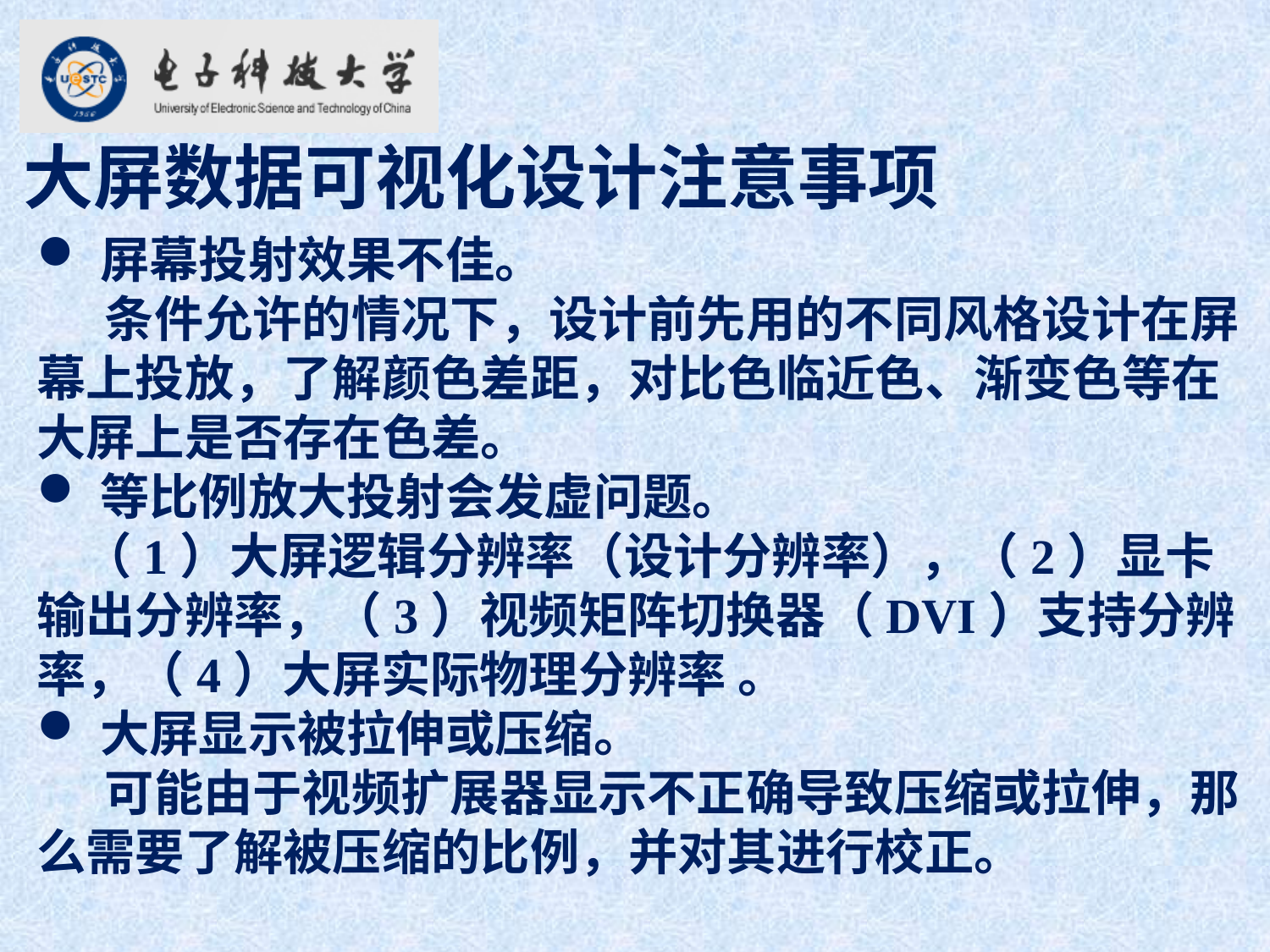

大屏数据可视化设计注意事项

屏幕投射效果不佳。
     条件允许的情况下，设计前先用的不同风格设计在屏幕上投放，了解颜色差距，对比色临近色、渐变色等在大屏上是否存在色差。
等比例放大投射会发虚问题。
   （1）大屏逻辑分辨率（设计分辨率），（2）显卡输出分辨率，（3）视频矩阵切换器（DVI）支持分辨率，（4）大屏实际物理分辨率 。
大屏显示被拉伸或压缩。
     可能由于视频扩展器显示不正确导致压缩或拉伸，那么需要了解被压缩的比例，并对其进行校正。